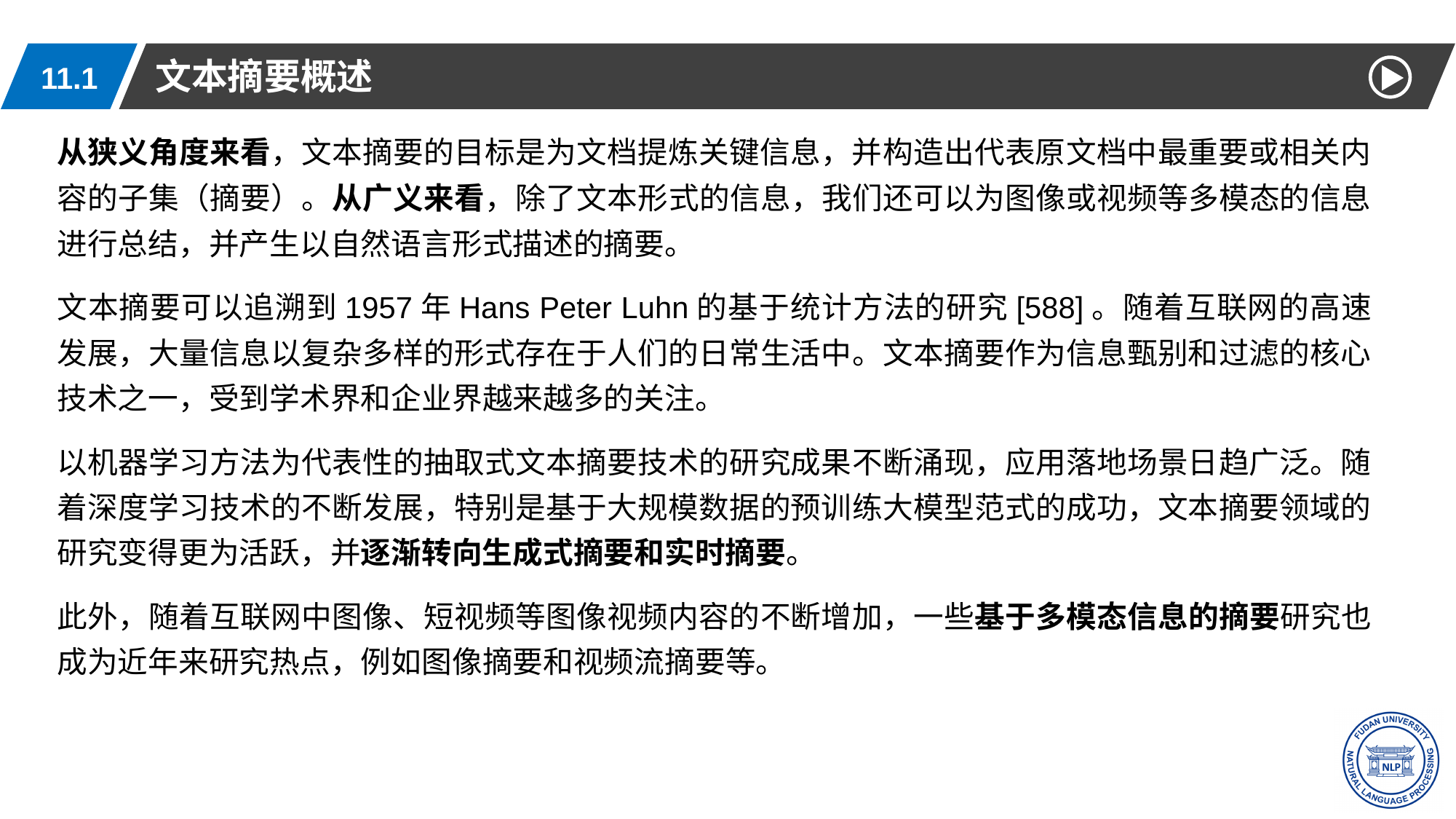

文本摘要概述
11.1

从狭义角度来看，文本摘要的目标是为文档提炼关键信息，并构造出代表原文档中最重要或相关内容的子集（摘要）。从广义来看，除了文本形式的信息，我们还可以为图像或视频等多模态的信息进行总结，并产生以自然语言形式描述的摘要。
文本摘要可以追溯到1957年Hans Peter Luhn的基于统计方法的研究[588]。随着互联网的高速发展，大量信息以复杂多样的形式存在于人们的日常生活中。文本摘要作为信息甄别和过滤的核心技术之一，受到学术界和企业界越来越多的关注。
以机器学习方法为代表性的抽取式文本摘要技术的研究成果不断涌现，应用落地场景日趋广泛。随着深度学习技术的不断发展，特别是基于大规模数据的预训练大模型范式的成功，文本摘要领域的研究变得更为活跃，并逐渐转向生成式摘要和实时摘要。
此外，随着互联网中图像、短视频等图像视频内容的不断增加，一些基于多模态信息的摘要研究也成为近年来研究热点，例如图像摘要和视频流摘要等。
5